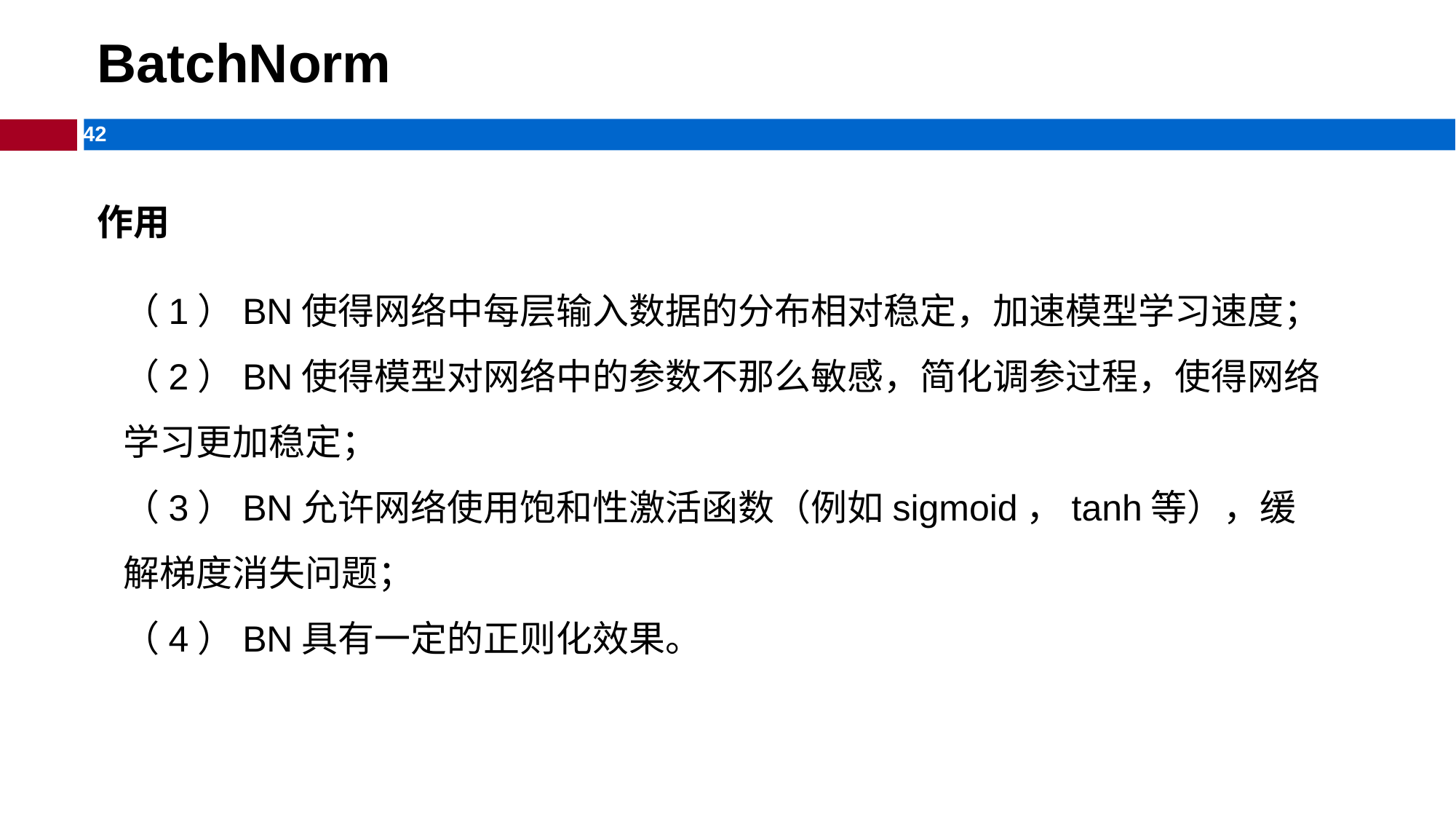

# BatchNorm
作用
（1）BN使得网络中每层输入数据的分布相对稳定，加速模型学习速度；
（2）BN使得模型对网络中的参数不那么敏感，简化调参过程，使得网络学习更加稳定；
（3）BN允许网络使用饱和性激活函数（例如sigmoid，tanh等），缓解梯度消失问题；
（4）BN具有一定的正则化效果。